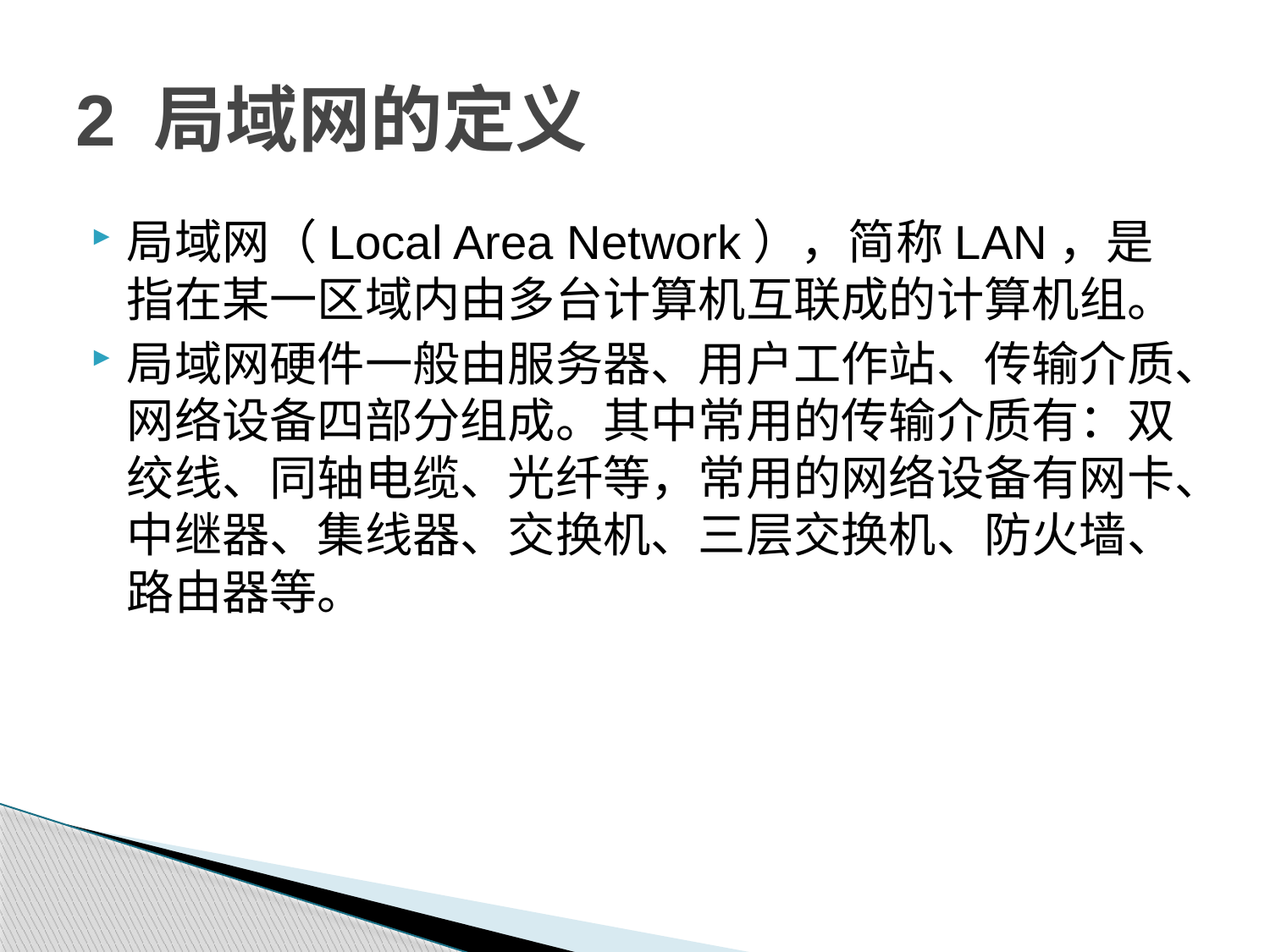

# 2 局域网的定义
局域网（Local Area Network），简称LAN，是指在某一区域内由多台计算机互联成的计算机组。
局域网硬件一般由服务器、用户工作站、传输介质、网络设备四部分组成。其中常用的传输介质有：双绞线、同轴电缆、光纤等，常用的网络设备有网卡、中继器、集线器、交换机、三层交换机、防火墙、路由器等。